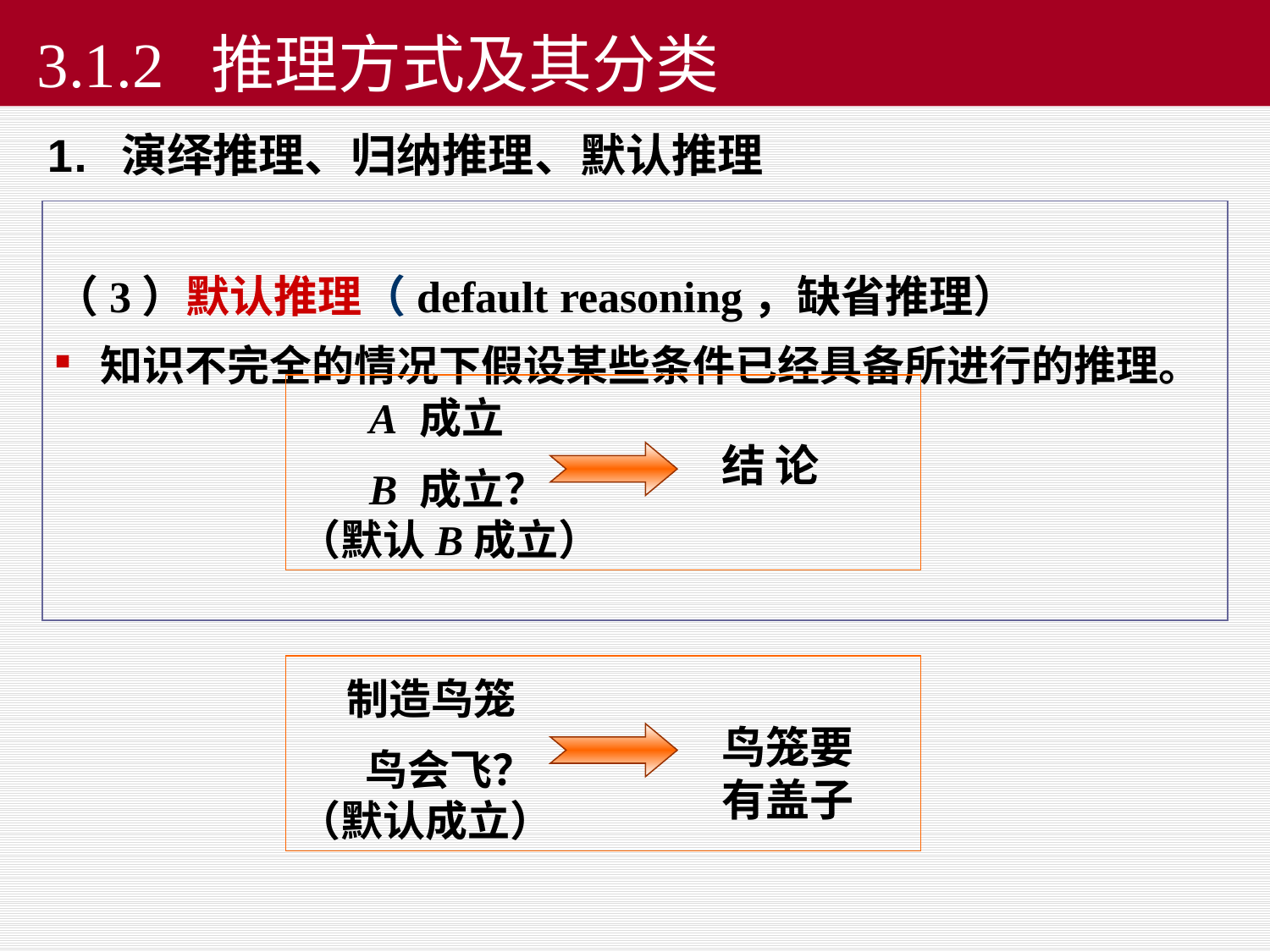

3.1.2  推理方式及其分类
  演绎推理、归纳推理、默认推理

（3）默认推理（default reasoning，缺省推理）
  知识不完全的情况下假设某些条件已经具备所进行的推理。

      A 成立
      B 成立？
（默认B成立）
结 论

    制造鸟笼
      鸟会飞？
（默认成立）
鸟笼要有盖子

12